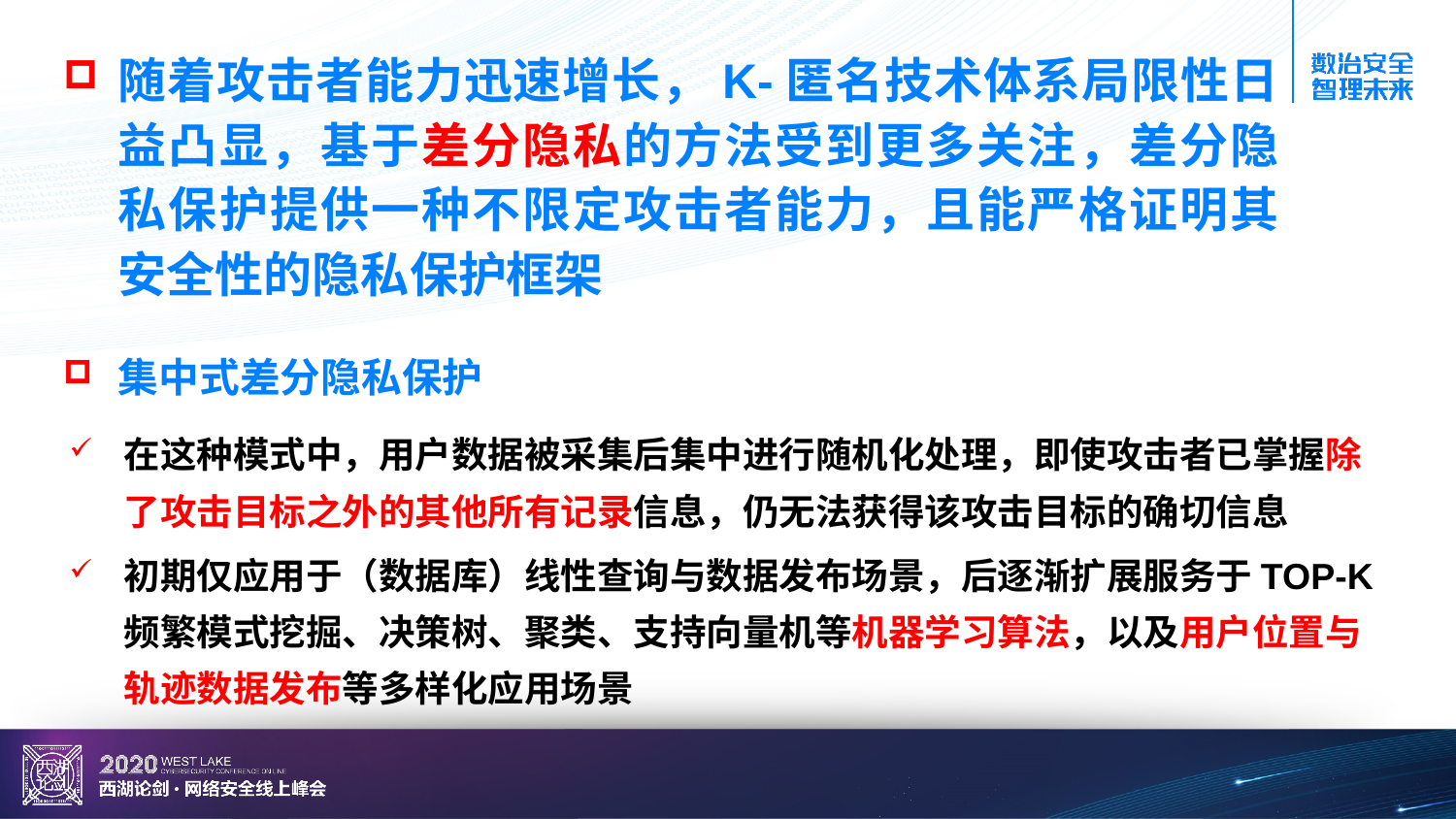

随着攻击者能力迅速增长，K-匿名技术体系局限性日益凸显，基于差分隐私的方法受到更多关注，差分隐私保护提供一种不限定攻击者能力，且能严格证明其安全性的隐私保护框架
集中式差分隐私保护
在这种模式中，用户数据被采集后集中进行随机化处理，即使攻击者已掌握除了攻击目标之外的其他所有记录信息，仍无法获得该攻击目标的确切信息
初期仅应用于（数据库）线性查询与数据发布场景，后逐渐扩展服务于TOP-K频繁模式挖掘、决策树、聚类、支持向量机等机器学习算法，以及用户位置与轨迹数据发布等多样化应用场景